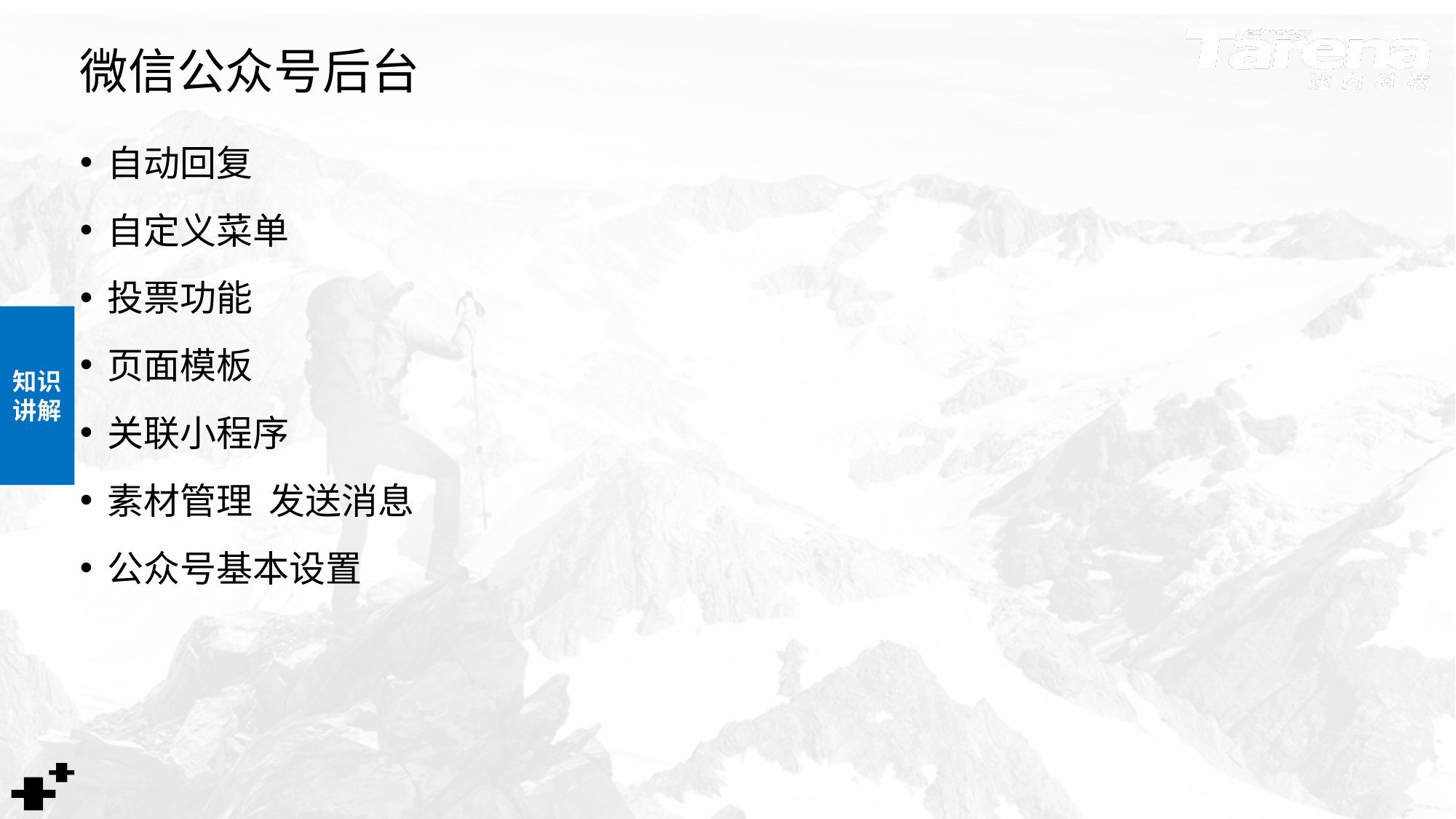

# 微信公众号后台
自动回复
自定义菜单
投票功能
页面模板
关联小程序
素材管理  发送消息
公众号基本设置